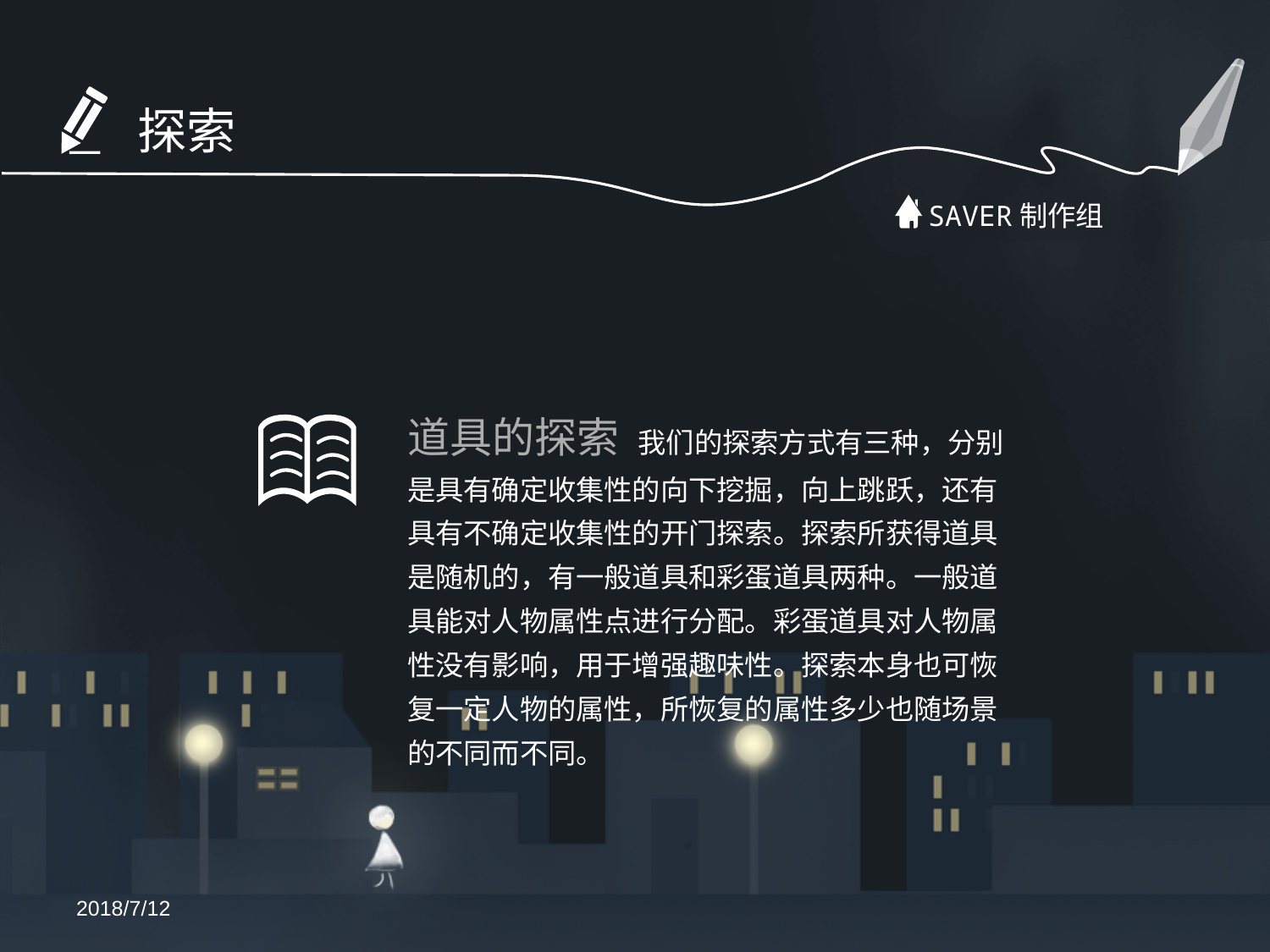

探索

SAVER制作组

道具的探索  我们的探索方式有三种，分别是具有确定收集性的向下挖掘，向上跳跃，还有具有不确定收集性的开门探索。探索所获得道具是随机的，有一般道具和彩蛋道具两种。一般道具能对人物属性点进行分配。彩蛋道具对人物属性没有影响，用于增强趣味性。探索本身也可恢复一定人物的属性，所恢复的属性多少也随场景的不同而不同。

2018/7/12